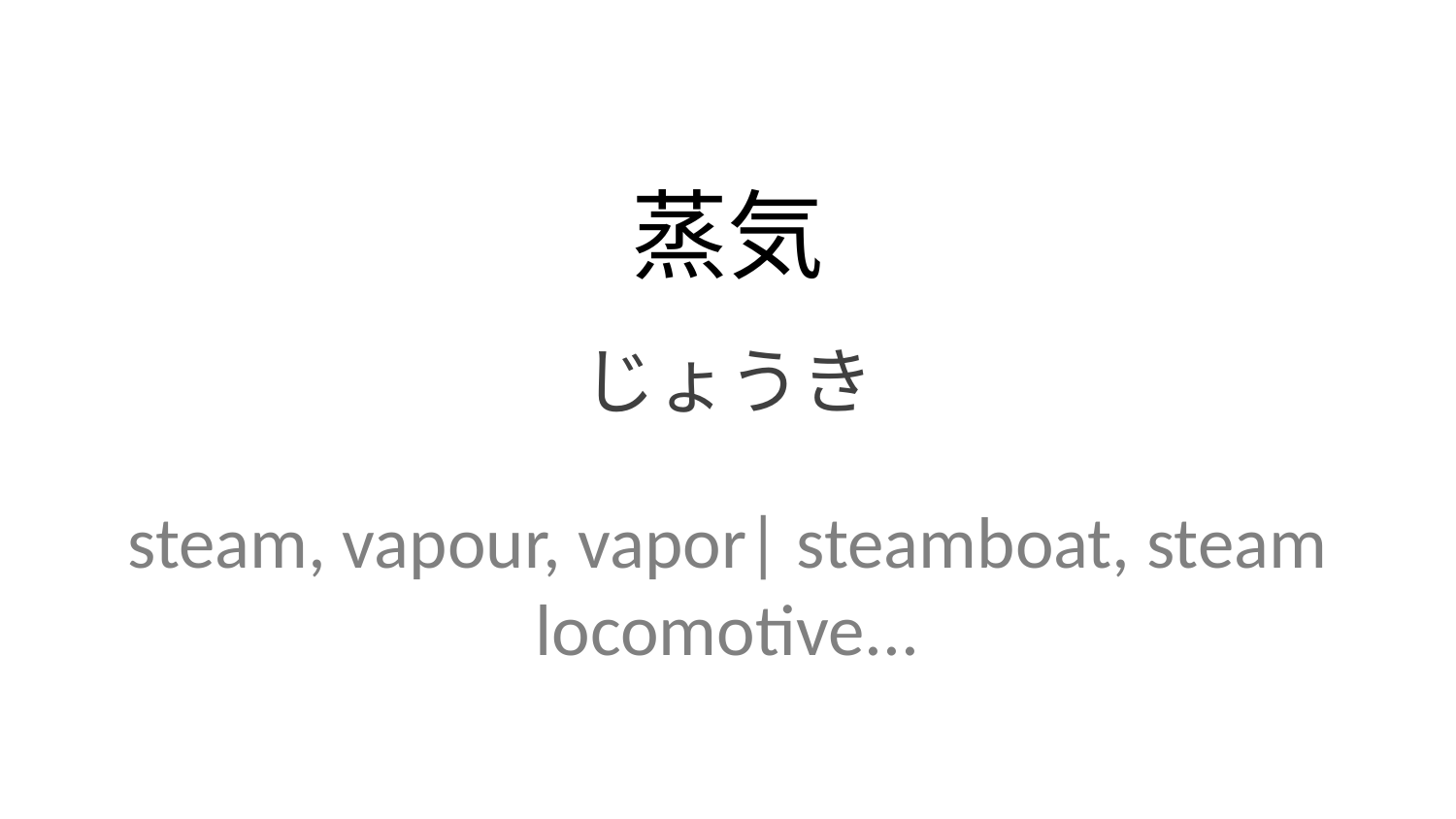

蒸気

じょうき
steam, vapour, vapor| steamboat, steam locomotive...